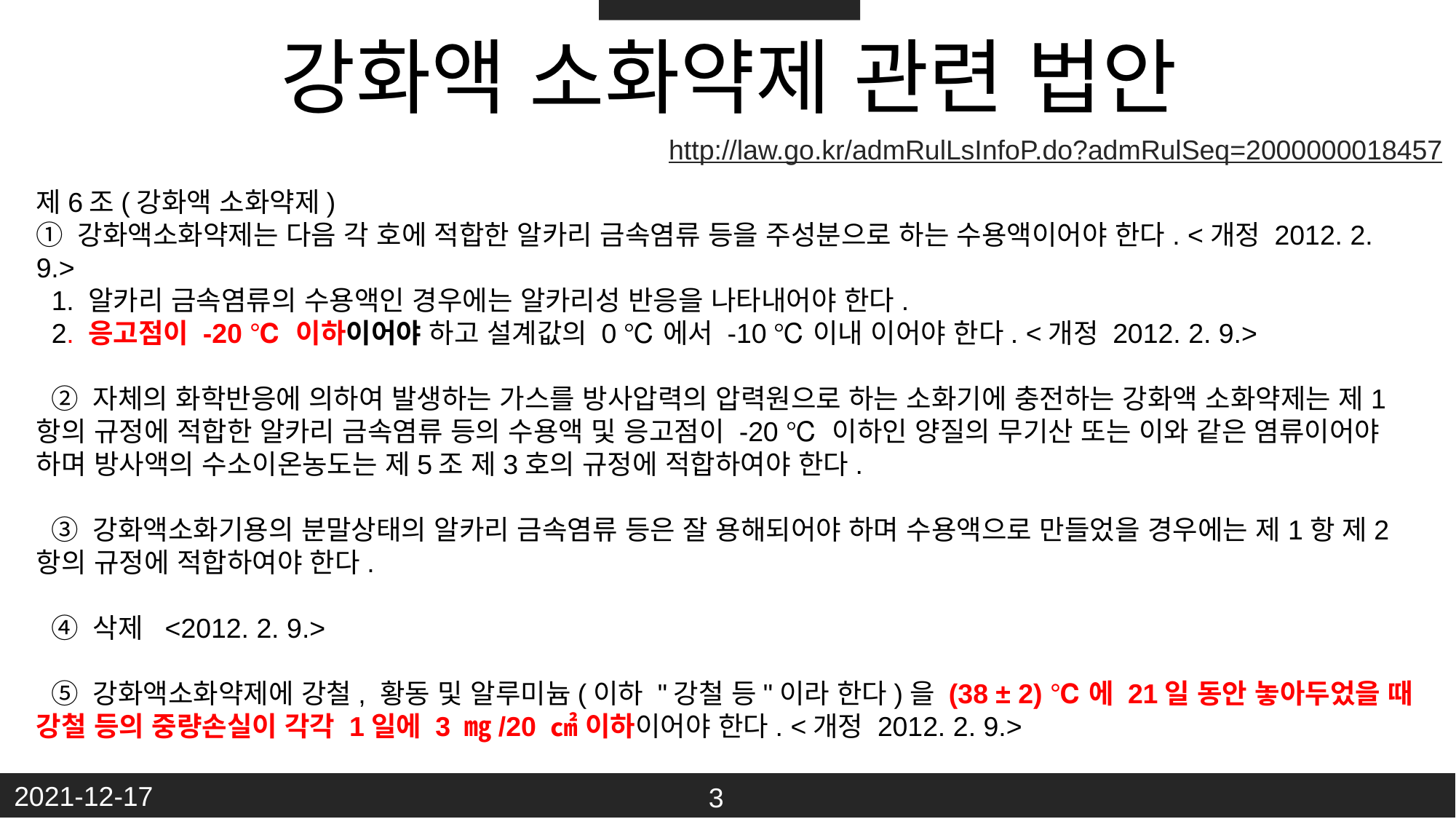

강화액 소화약제 관련 법안
http://law.go.kr/admRulLsInfoP.do?admRulSeq=2000000018457
제6조(강화액 소화약제)
① 강화액소화약제는 다음 각 호에 적합한 알카리 금속염류 등을 주성분으로 하는 수용액이어야 한다. <개정 2012. 2. 9.>
  1. 알카리 금속염류의 수용액인 경우에는 알카리성 반응을 나타내어야 한다.
  2. 응고점이 -20 ℃ 이하이어야 하고 설계값의 0 ℃에서 -10 ℃이내 이어야 한다. <개정 2012. 2. 9.>

  ② 자체의 화학반응에 의하여 발생하는 가스를 방사압력의 압력원으로 하는 소화기에 충전하는 강화액 소화약제는 제1항의 규정에 적합한 알카리 금속염류 등의 수용액 및 응고점이 -20 ℃ 이하인 양질의 무기산 또는 이와 같은 염류이어야 하며 방사액의 수소이온농도는 제5조 제3호의 규정에 적합하여야 한다.

  ③ 강화액소화기용의 분말상태의 알카리 금속염류 등은 잘 용해되어야 하며 수용액으로 만들었을 경우에는 제1항 제2항의 규정에 적합하여야 한다.

  ④ 삭제  <2012. 2. 9.>

  ⑤ 강화액소화약제에 강철, 황동 및 알루미늄(이하 "강철 등"이라 한다)을 (38 ± 2) ℃에 21일 동안 놓아두었을 때 강철 등의 중량손실이 각각 1일에 3 ㎎/20 ㎠ 이하이어야 한다. <개정 2012. 2. 9.>